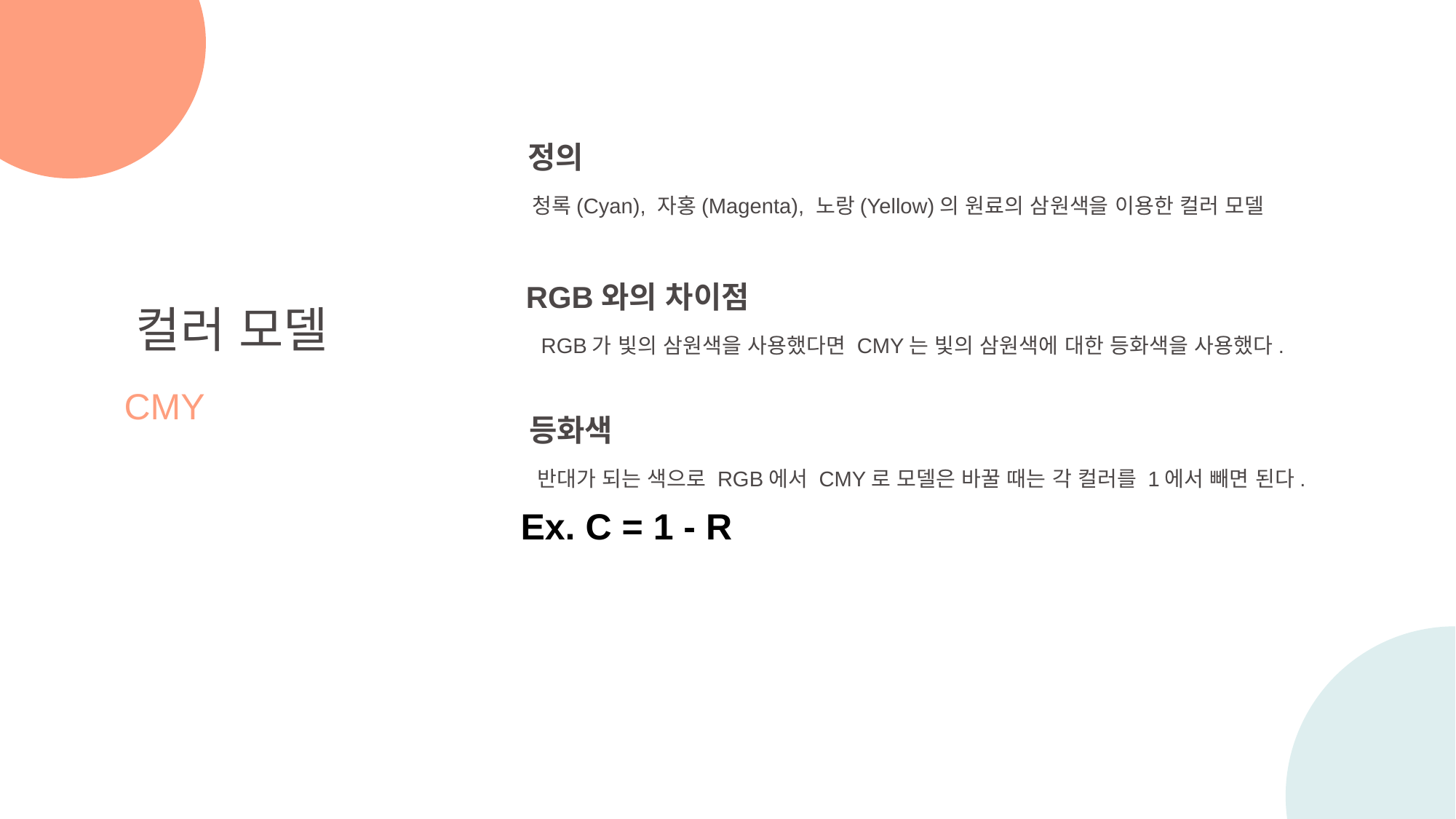

정의
청록(Cyan), 자홍(Magenta), 노랑(Yellow)의 원료의 삼원색을 이용한 컬러 모델
RGB와의 차이점
RGB가 빛의 삼원색을 사용했다면 CMY는 빛의 삼원색에 대한 등화색을 사용했다.
컬러 모델
CMY
등화색
반대가 되는 색으로 RGB에서 CMY로 모델은 바꿀 때는 각 컬러를 1에서 빼면 된다.
Ex. C = 1 - R